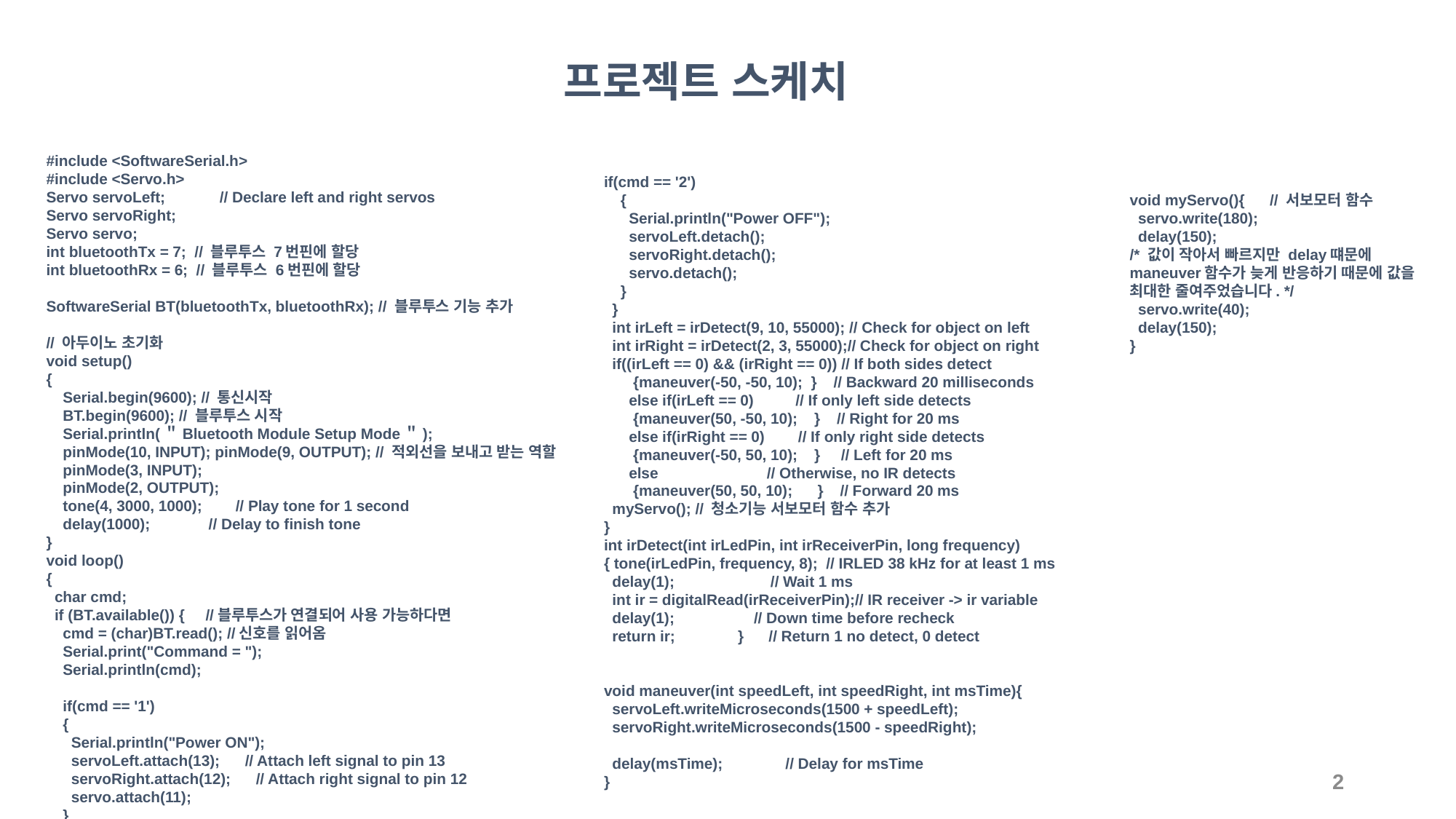

프로젝트 스케치
#include <SoftwareSerial.h>
#include <Servo.h>
Servo servoLeft;             // Declare left and right servos
Servo servoRight;
Servo servo;
int bluetoothTx = 7;  // 블루투스 7번핀에 할당
int bluetoothRx = 6;  // 블루투스 6번핀에 할당

SoftwareSerial BT(bluetoothTx, bluetoothRx); // 블루투스 기능 추가

// 아두이노 초기화
void setup()
{
    Serial.begin(9600); // 통신시작
    BT.begin(9600); // 블루투스 시작
    Serial.println(＂Bluetooth Module Setup Mode＂);
    pinMode(10, INPUT); pinMode(9, OUTPUT); // 적외선을 보내고 받는 역할
    pinMode(3, INPUT);
    pinMode(2, OUTPUT);
    tone(4, 3000, 1000);        // Play tone for 1 second
    delay(1000);              // Delay to finish tone
}
void loop()
{
  char cmd;
  if (BT.available()) {     //블루투스가 연결되어 사용 가능하다면
    cmd = (char)BT.read(); //신호를 읽어옴
    Serial.print("Command = ");
    Serial.println(cmd);

    if(cmd == '1')
    {
      Serial.println("Power ON");
      servoLeft.attach(13);      // Attach left signal to pin 13
      servoRight.attach(12);      // Attach right signal to pin 12
      servo.attach(11);
    }

if(cmd == '2')
    {
      Serial.println("Power OFF");
      servoLeft.detach();
      servoRight.detach();
      servo.detach();
    }
  }
  int irLeft = irDetect(9, 10, 55000); // Check for object on left
  int irRight = irDetect(2, 3, 55000);// Check for object on right
  if((irLeft == 0) && (irRight == 0)) // If both sides detect
       {maneuver(-50, -50, 10);  }    // Backward 20 milliseconds
      else if(irLeft == 0)          // If only left side detects
       {maneuver(50, -50, 10);    }    // Right for 20 ms
      else if(irRight == 0)        // If only right side detects
       {maneuver(-50, 50, 10);    }     // Left for 20 ms
      else                          // Otherwise, no IR detects
       {maneuver(50, 50, 10);      }    // Forward 20 ms
  myServo(); // 청소기능 서보모터 함수 추가
}
int irDetect(int irLedPin, int irReceiverPin, long frequency)
{ tone(irLedPin, frequency, 8);  // IRLED 38 kHz for at least 1 ms
  delay(1);                       // Wait 1 ms
  int ir = digitalRead(irReceiverPin);// IR receiver -> ir variable
  delay(1);                   // Down time before recheck
  return ir;               }      // Return 1 no detect, 0 detect

void maneuver(int speedLeft, int speedRight, int msTime){
  servoLeft.writeMicroseconds(1500 + speedLeft);
  servoRight.writeMicroseconds(1500 - speedRight);

  delay(msTime);               // Delay for msTime
}

void myServo(){      // 서보모터 함수
  servo.write(180);
  delay(150);
/* 값이 작아서 빠르지만 delay떄문에 maneuver함수가 늦게 반응하기 때문에 값을 최대한 줄여주었습니다. */
  servo.write(40);
  delay(150);
}
2